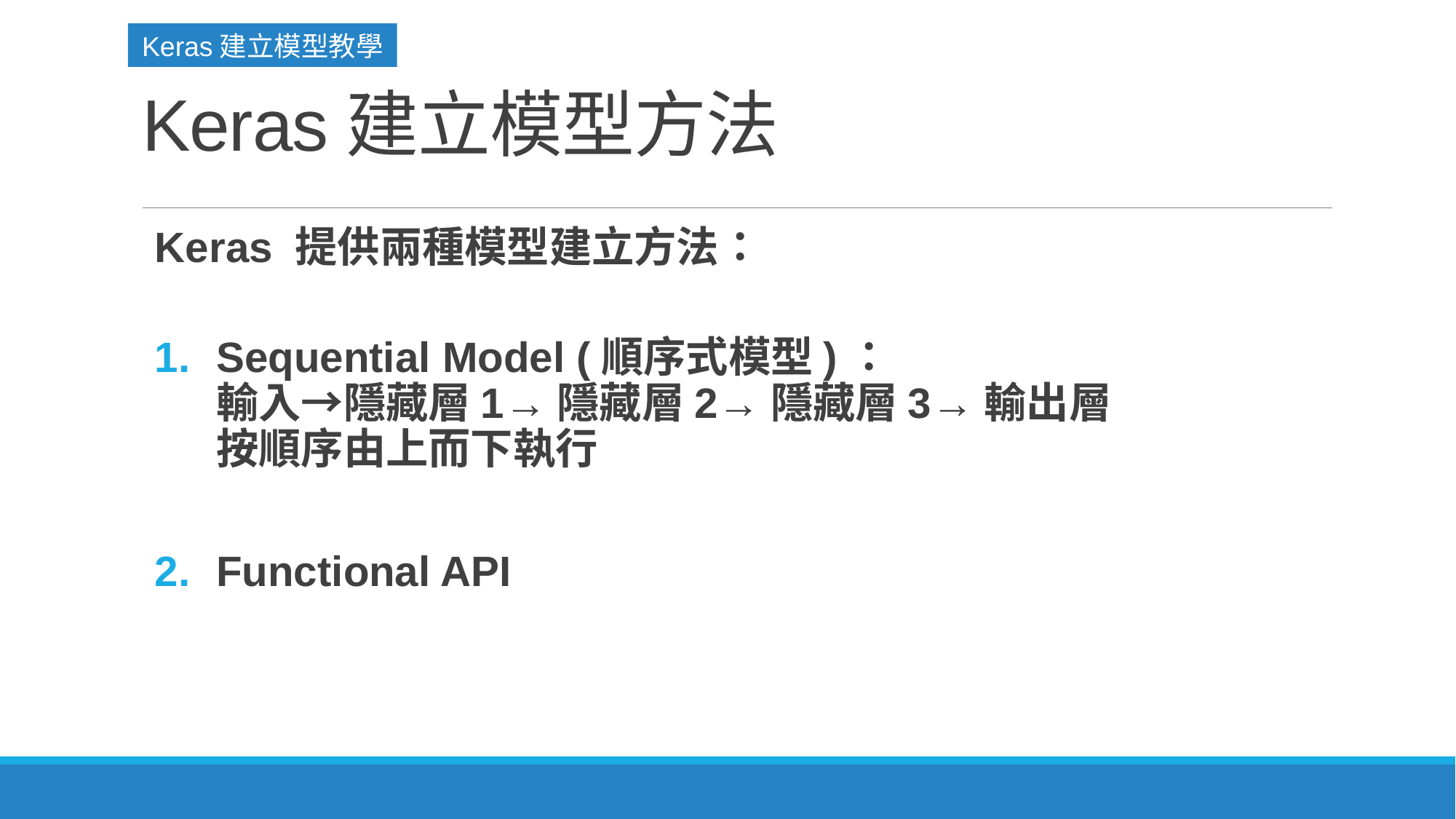

Keras建立模型教學
# Keras建立模型方法
Keras 提供兩種模型建立方法：

Sequential Model (順序式模型)：
輸入→隱藏層1→隱藏層2→隱藏層3→輸出層
按順序由上而下執行

Functional API